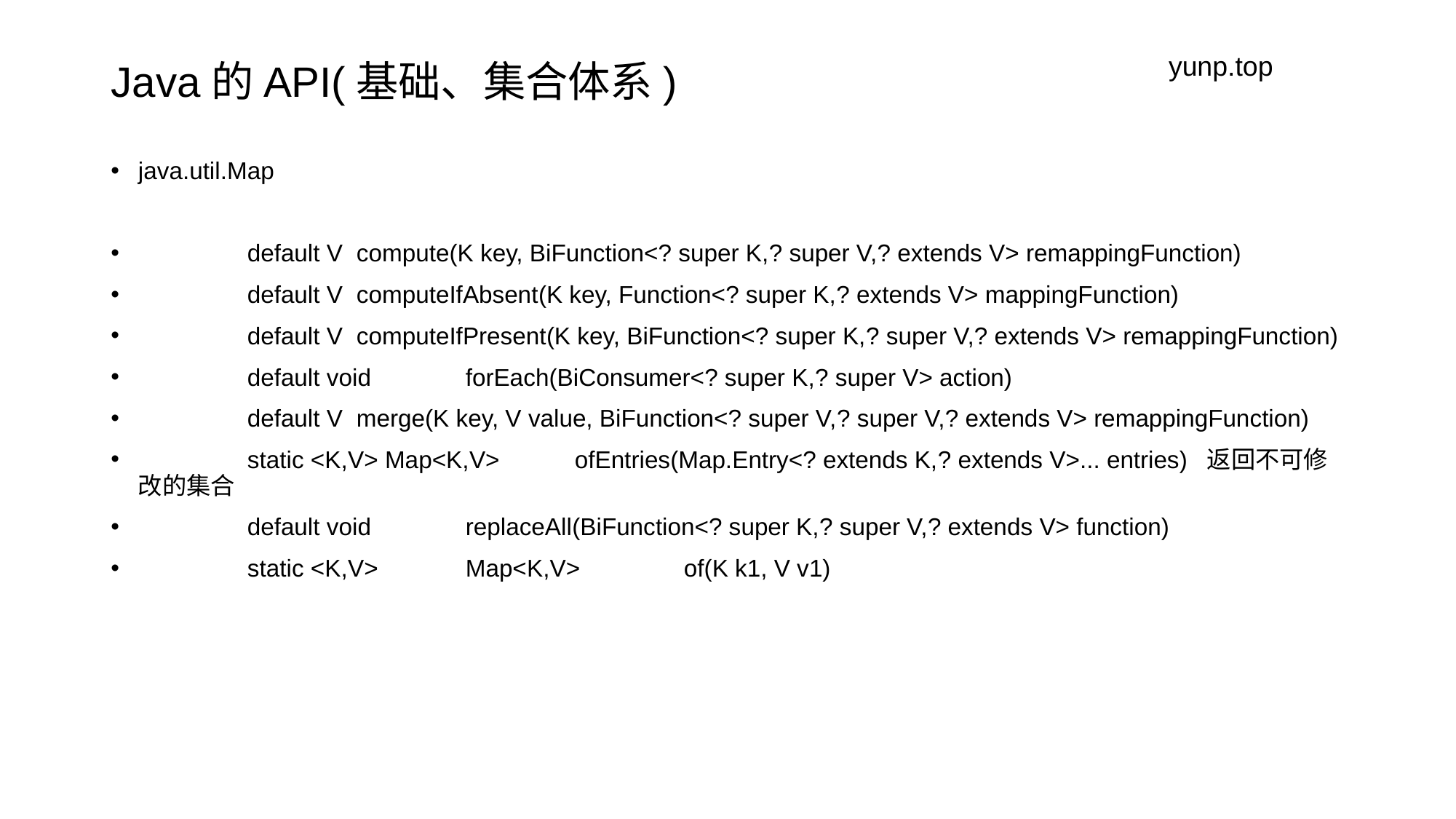

# Java的API(基础、集合体系)
yunp.top
java.util.Map

	default V 	compute​(K key, BiFunction<? super K,​? super V,​? extends V> remappingFunction)
	default V 	computeIfAbsent​(K key, Function<? super K,​? extends V> mappingFunction)
	default V 	computeIfPresent​(K key, BiFunction<? super K,​? super V,​? extends V> remappingFunction)
	default void 	forEach​(BiConsumer<? super K,​? super V> action)
	default V 	merge​(K key, V value, BiFunction<? super V,​? super V,​? extends V> remappingFunction)
	static <K,​V> Map<K,​V> 	ofEntries​(Map.Entry<? extends K,​? extends V>... entries)  返回不可修改的集合
	default void 	replaceAll​(BiFunction<? super K,​? super V,​? extends V> function)
	static <K,​V>	Map<K,​V> 	of​(K k1, V v1)